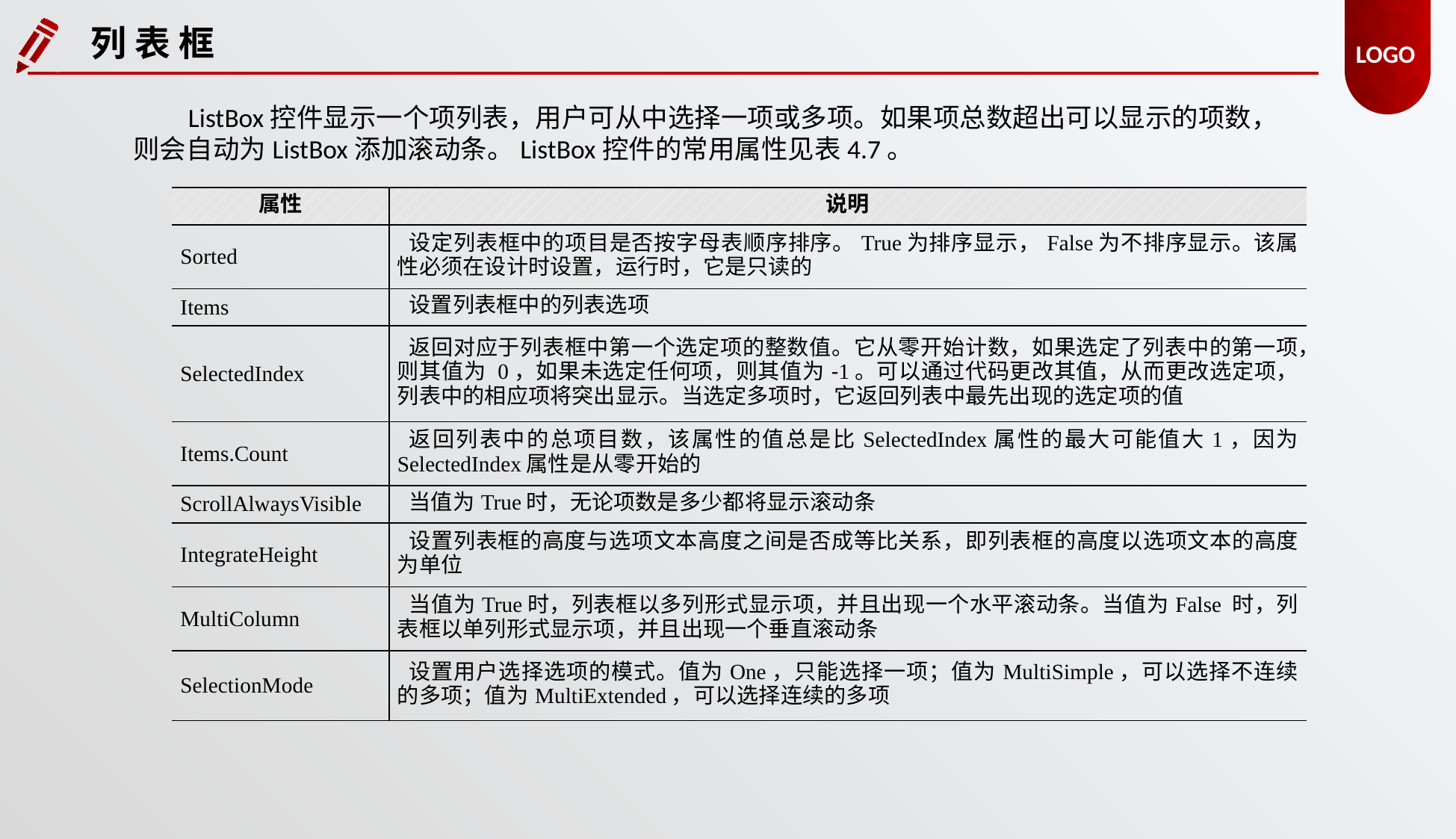

列 表 框
ListBox控件显示一个项列表，用户可从中选择一项或多项。如果项总数超出可以显示的项数，则会自动为ListBox添加滚动条。ListBox控件的常用属性见表4.7。
| 属性 | 说明 |
| --- | --- |
| Sorted | 设定列表框中的项目是否按字母表顺序排序。True为排序显示，False为不排序显示。该属性必须在设计时设置，运行时，它是只读的 |
| Items | 设置列表框中的列表选项 |
| SelectedIndex | 返回对应于列表框中第一个选定项的整数值。它从零开始计数，如果选定了列表中的第一项，则其值为 0，如果未选定任何项，则其值为-1。可以通过代码更改其值，从而更改选定项，列表中的相应项将突出显示。当选定多项时，它返回列表中最先出现的选定项的值 |
| Items.Count | 返回列表中的总项目数，该属性的值总是比SelectedIndex属性的最大可能值大1，因为 SelectedIndex属性是从零开始的 |
| ScrollAlwaysVisible | 当值为True时，无论项数是多少都将显示滚动条 |
| IntegrateHeight | 设置列表框的高度与选项文本高度之间是否成等比关系，即列表框的高度以选项文本的高度为单位 |
| MultiColumn | 当值为True时，列表框以多列形式显示项，并且出现一个水平滚动条。当值为False 时，列表框以单列形式显示项，并且出现一个垂直滚动条 |
| SelectionMode | 设置用户选择选项的模式。值为One，只能选择一项；值为MultiSimple，可以选择不连续的多项；值为MultiExtended，可以选择连续的多项 |